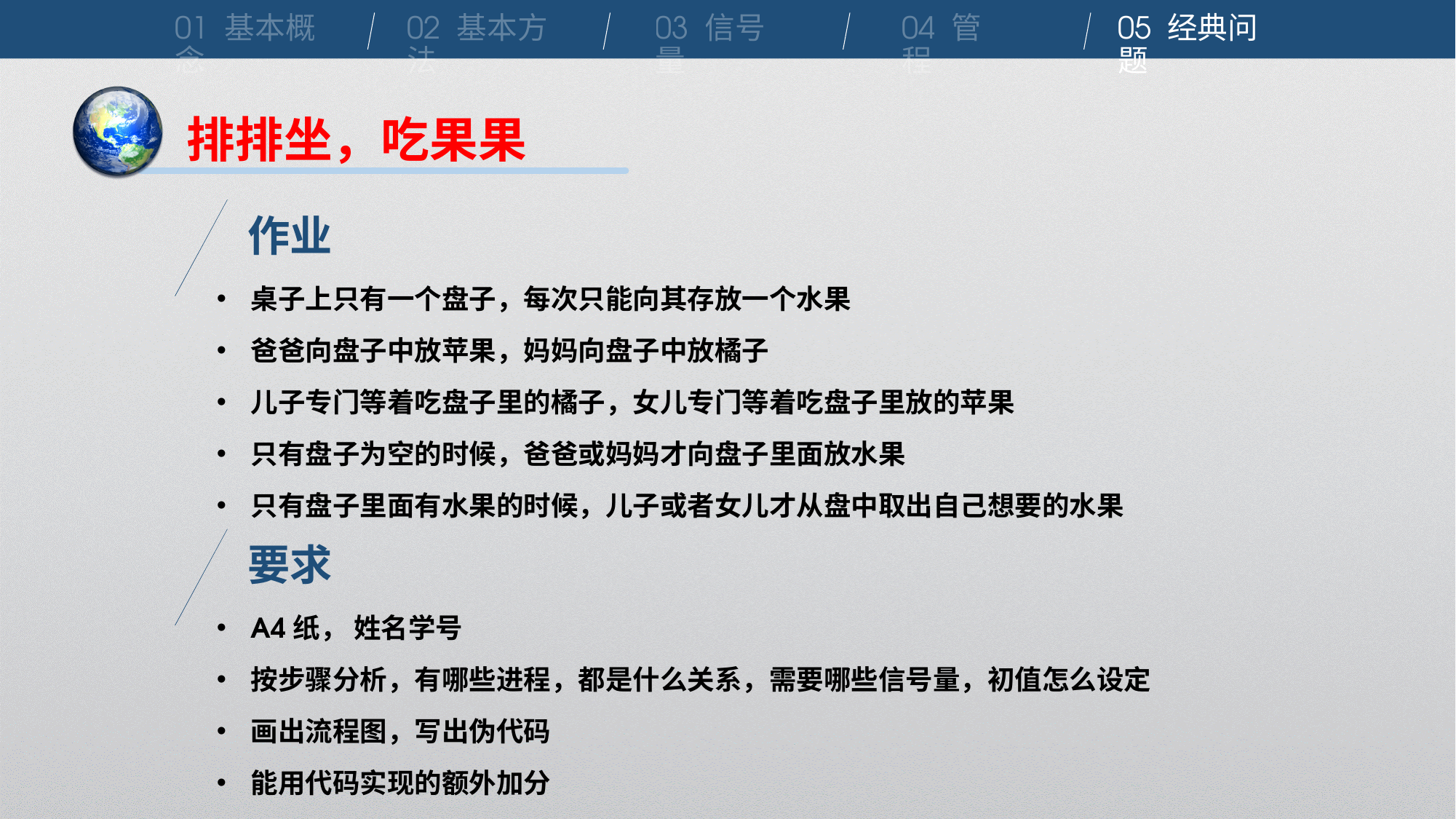

01 基本概念
02 基本方法
03 信号量
04 管程
05 经典问题
排排坐，吃果果
作业

桌子上只有一个盘子，每次只能向其存放一个水果
爸爸向盘子中放苹果，妈妈向盘子中放橘子
儿子专门等着吃盘子里的橘子，女儿专门等着吃盘子里放的苹果
只有盘子为空的时候，爸爸或妈妈才向盘子里面放水果
只有盘子里面有水果的时候，儿子或者女儿才从盘中取出自己想要的水果
要求

A4纸， 姓名学号
按步骤分析，有哪些进程，都是什么关系，需要哪些信号量，初值怎么设定
画出流程图，写出伪代码
能用代码实现的额外加分